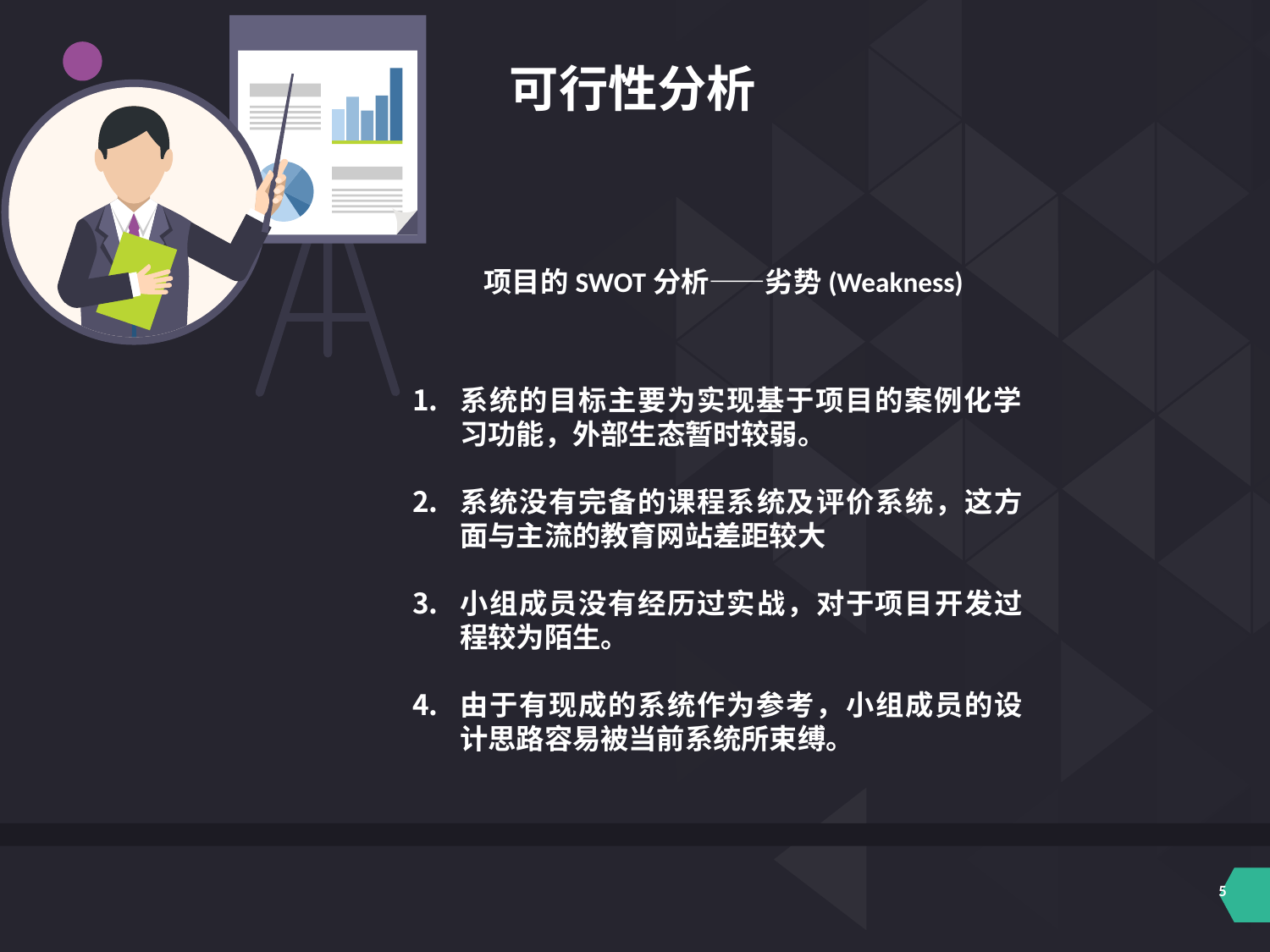

可行性分析

项目的SWOT分析——劣势(Weakness)

系统的目标主要为实现基于项目的案例化学习功能，外部生态暂时较弱。

系统没有完备的课程系统及评价系统，这方面与主流的教育网站差距较大

小组成员没有经历过实战，对于项目开发过程较为陌生。

由于有现成的系统作为参考，小组成员的设计思路容易被当前系统所束缚。